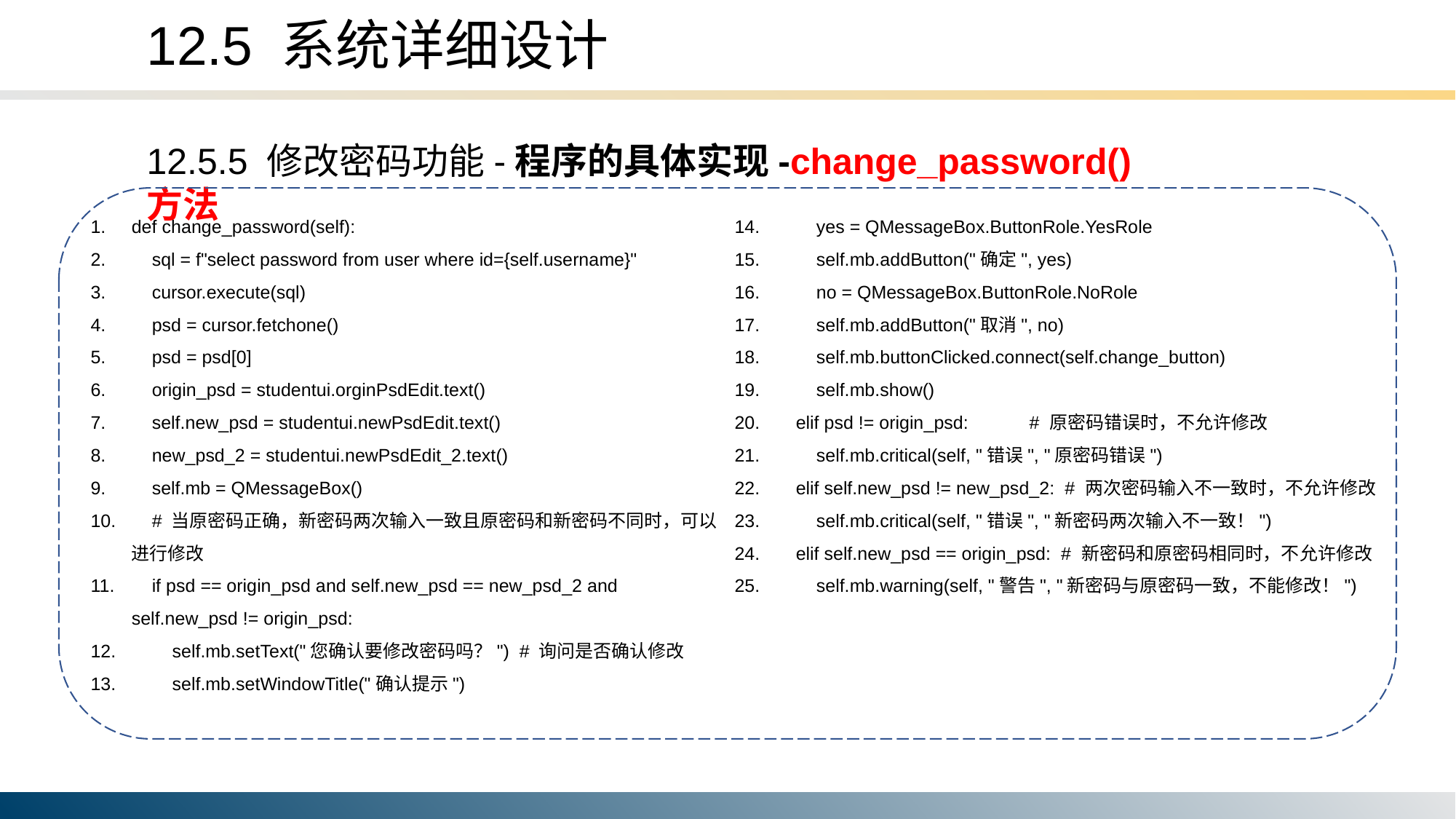

12.5 系统详细设计
12.5.5 修改密码功能-程序的具体实现-change_password()方法

def change_password(self):
    sql = f"select password from user where id={self.username}"
    cursor.execute(sql)
    psd = cursor.fetchone()
    psd = psd[0]
    origin_psd = studentui.orginPsdEdit.text()
    self.new_psd = studentui.newPsdEdit.text()
    new_psd_2 = studentui.newPsdEdit_2.text()
    self.mb = QMessageBox()
    # 当原密码正确，新密码两次输入一致且原密码和新密码不同时，可以进行修改
    if psd == origin_psd and self.new_psd == new_psd_2 and self.new_psd != origin_psd:
        self.mb.setText("您确认要修改密码吗？")  # 询问是否确认修改
        self.mb.setWindowTitle("确认提示")
        yes = QMessageBox.ButtonRole.YesRole
        self.mb.addButton("确定", yes)
        no = QMessageBox.ButtonRole.NoRole
        self.mb.addButton("取消", no)
        self.mb.buttonClicked.connect(self.change_button)
        self.mb.show()
    elif psd != origin_psd:            # 原密码错误时，不允许修改
        self.mb.critical(self, "错误", "原密码错误")
    elif self.new_psd != new_psd_2:  # 两次密码输入不一致时，不允许修改
        self.mb.critical(self, "错误", "新密码两次输入不一致！")
    elif self.new_psd == origin_psd:  # 新密码和原密码相同时，不允许修改
        self.mb.warning(self, "警告", "新密码与原密码一致，不能修改！")